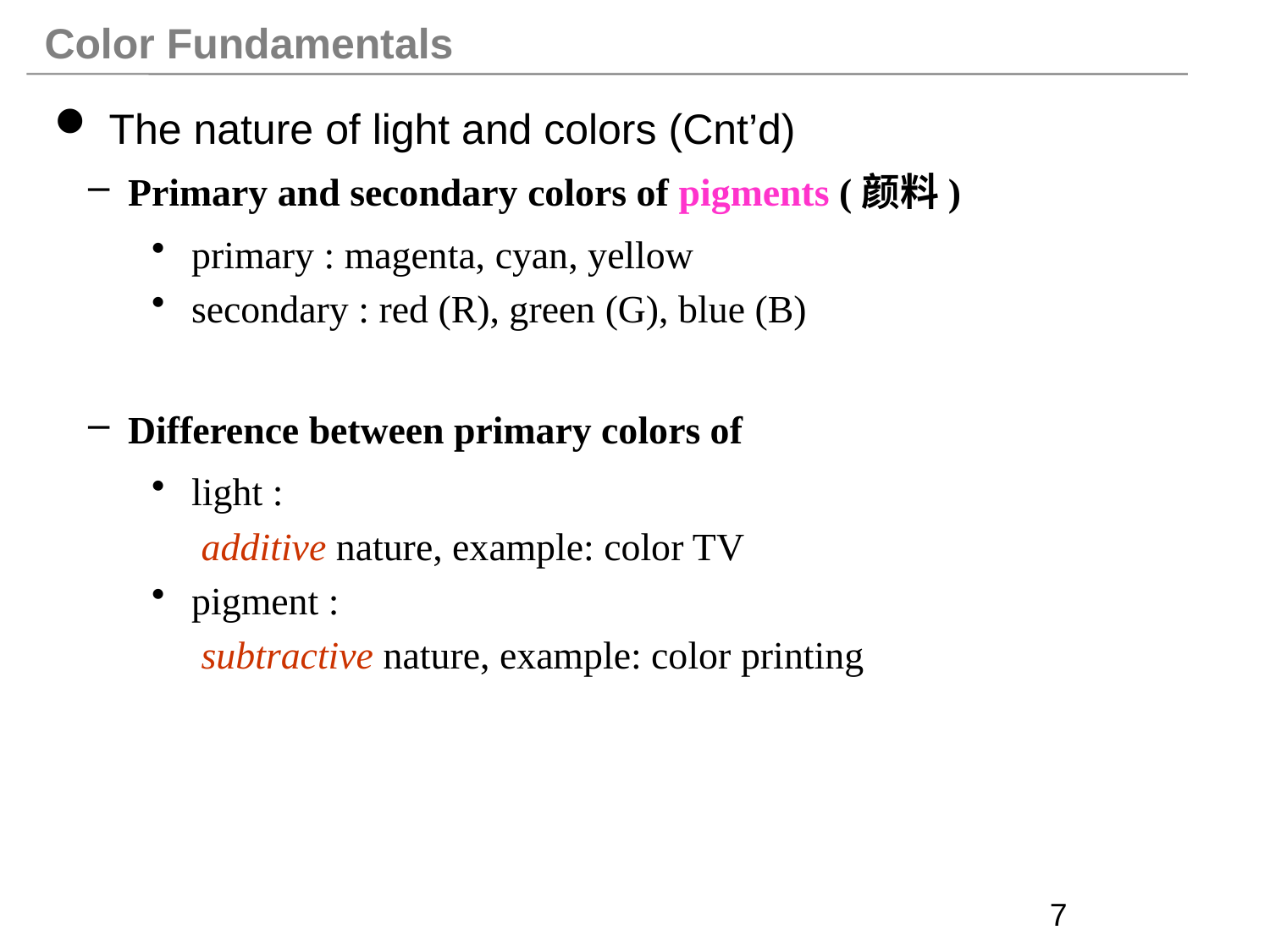

# Color Fundamentals

 The nature of light and colors (Cnt’d)
 Primary and secondary colors of pigments (颜料)
 primary : magenta, cyan, yellow
 secondary : red (R), green (G), blue (B)

 Difference between primary colors of
 light :
  additive nature, example: color TV
 pigment :
  subtractive nature, example: color printing

7